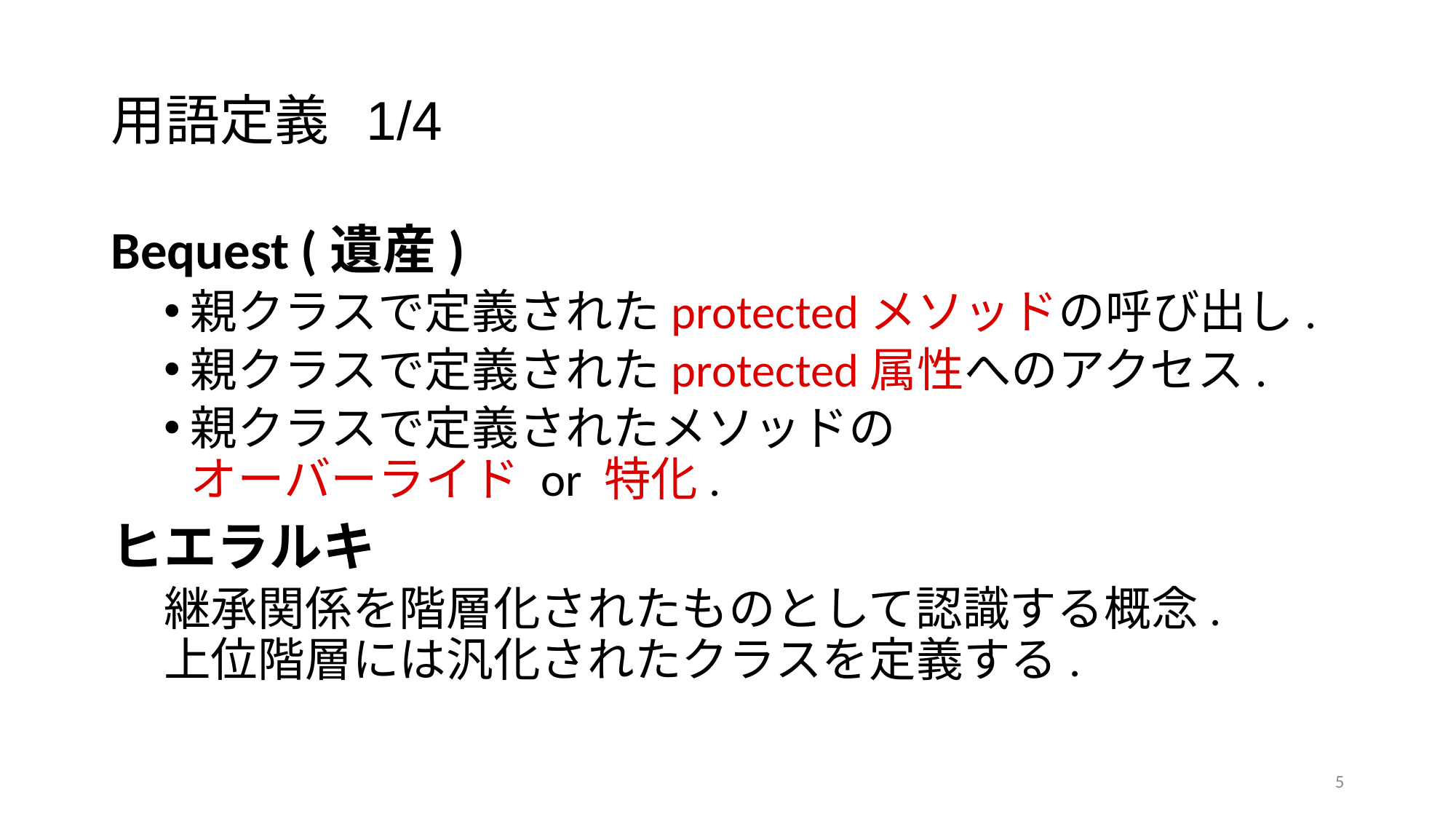

# 用語定義  1/4
Bequest (遺産)
親クラスで定義されたprotectedメソッドの呼び出し.
親クラスで定義されたprotected属性へのアクセス.
親クラスで定義されたメソッドの
オーバーライド or 特化.
ヒエラルキ
継承関係を階層化されたものとして認識する概念.
上位階層には汎化されたクラスを定義する.
5